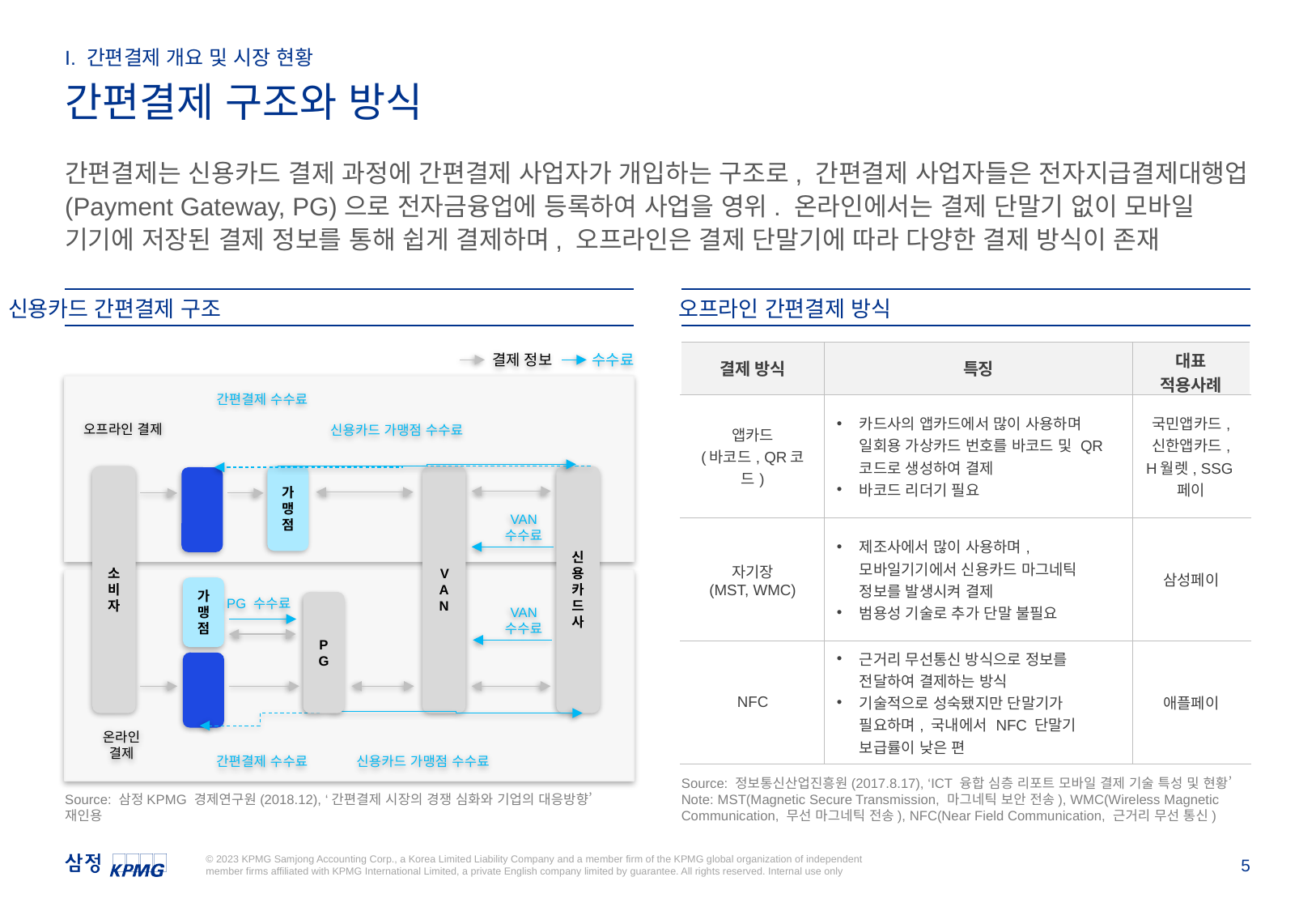

I. 간편결제 개요 및 시장 현황
간편결제 구조와 방식
간편결제는 신용카드 결제 과정에 간편결제 사업자가 개입하는 구조로, 간편결제 사업자들은 전자지급결제대행업 (Payment Gateway, PG)으로 전자금융업에 등록하여 사업을 영위. 온라인에서는 결제 단말기 없이 모바일 기기에 저장된 결제 정보를 통해 쉽게 결제하며, 오프라인은 결제 단말기에 따라 다양한 결제 방식이 존재
신용카드 간편결제 구조
오프라인 간편결제 방식
| 결제 방식 | 특징 | 대표 적용사례 |
| --- | --- | --- |
| 앱카드 (바코드, QR코드) | 카드사의 앱카드에서 많이 사용하며 일회용 가상카드 번호를 바코드 및 QR코드로 생성하여 결제 바코드 리더기 필요 | 국민앱카드, 신한앱카드, H월렛, SSG페이 |
| 자기장 (MST, WMC) | 제조사에서 많이 사용하며, 모바일기기에서 신용카드 마그네틱 정보를 발생시켜 결제 범용성 기술로 추가 단말 불필요 | 삼성페이 |
| NFC | 근거리 무선통신 방식으로 정보를 전달하여 결제하는 방식 기술적으로 성숙됐지만 단말기가 필요하며, 국내에서 NFC 단말기 보급률이 낮은 편 | 애플페이 |
결제 정보
수수료

간편결제 수수료
오프라인 결제
신용카드 가맹점 수수료
가맹점
소비자
VAN
신용카드사
간편결제
VAN 수수료
가맹점
PG 수수료
PG
VAN 수수료
간편결제
온라인 결제
간편결제 수수료
신용카드 가맹점 수수료

Source: 정보통신산업진흥원(2017.8.17), ‘ICT 융합 심층 리포트 모바일 결제 기술 특성 및 현황’
Note: MST(Magnetic Secure Transmission, 마그네틱 보안 전송), WMC(Wireless Magnetic Communication, 무선 마그네틱 전송), NFC(Near Field Communication, 근거리 무선 통신)
Source: 삼정KPMG 경제연구원(2018.12), ‘간편결제 시장의 경쟁 심화와 기업의 대응방향’ 재인용